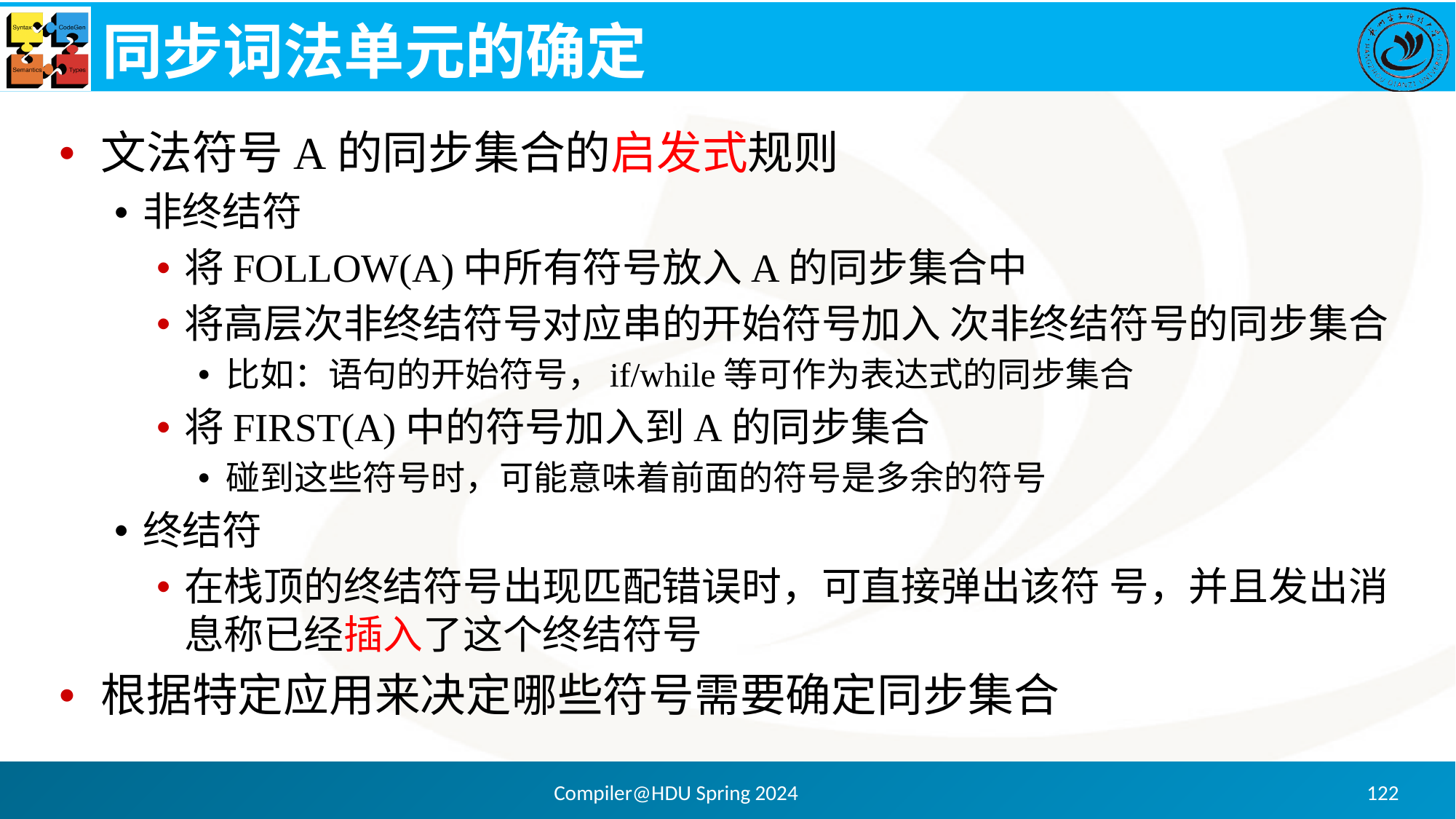

# 同步词法单元的确定
文法符号A的同步集合的启发式规则
非终结符
将FOLLOW(A)中所有符号放入A的同步集合中
将高层次非终结符号对应串的开始符号加入 次非终结符号的同步集合
比如：语句的开始符号，if/while等可作为表达式的同步集合
将FIRST(A)中的符号加入到A的同步集合
碰到这些符号时，可能意味着前面的符号是多余的符号
终结符
在栈顶的终结符号出现匹配错误时，可直接弹出该符 号，并且发出消息称已经插入了这个终结符号
根据特定应用来决定哪些符号需要确定同步集合
Compiler@HDU Spring 2024
122